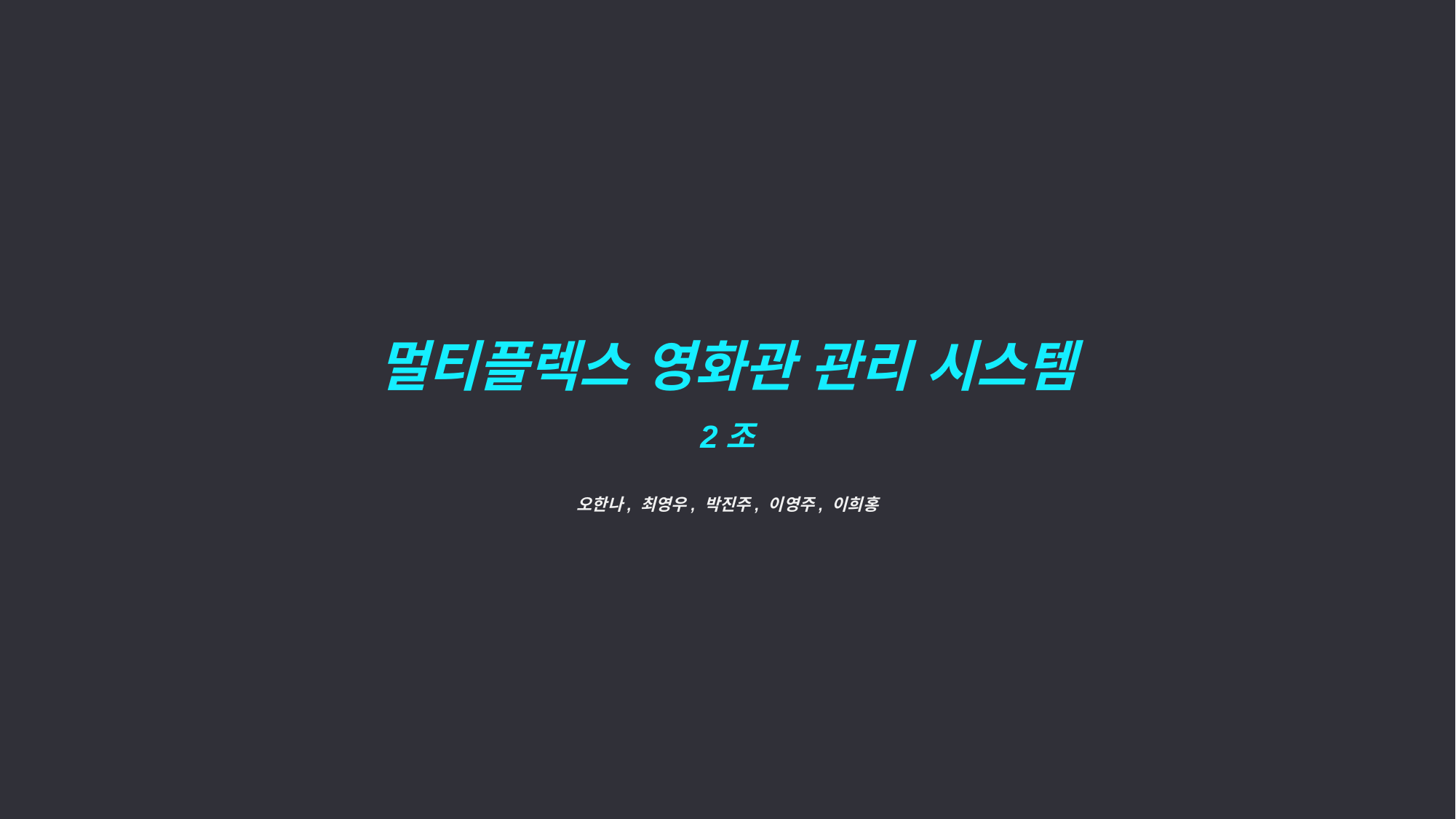

멀티플렉스 영화관 관리 시스템
2조

오한나, 최영우, 박진주, 이영주, 이희홍